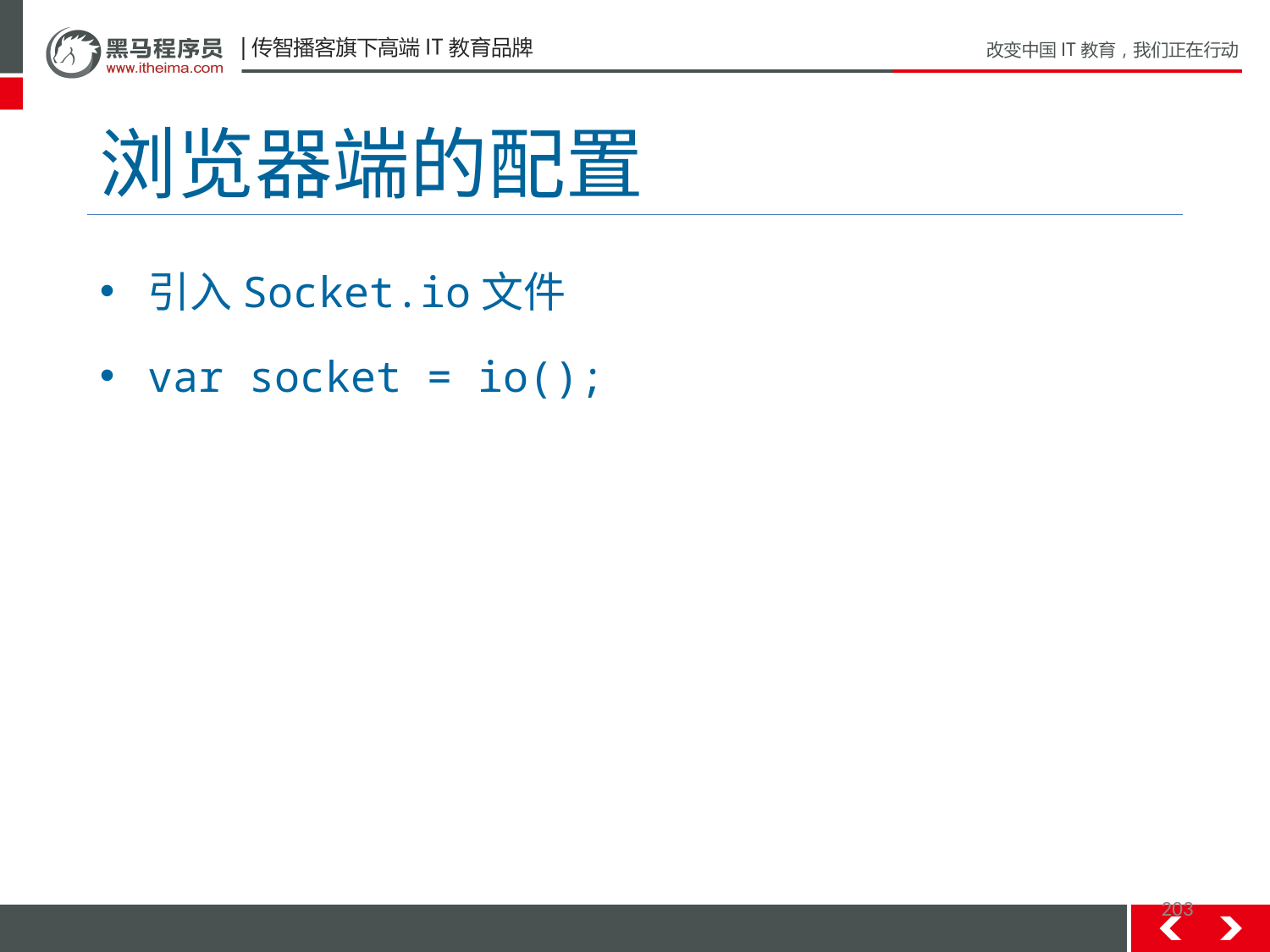

# 浏览器端的配置
引入Socket.io文件
var socket = io();
203